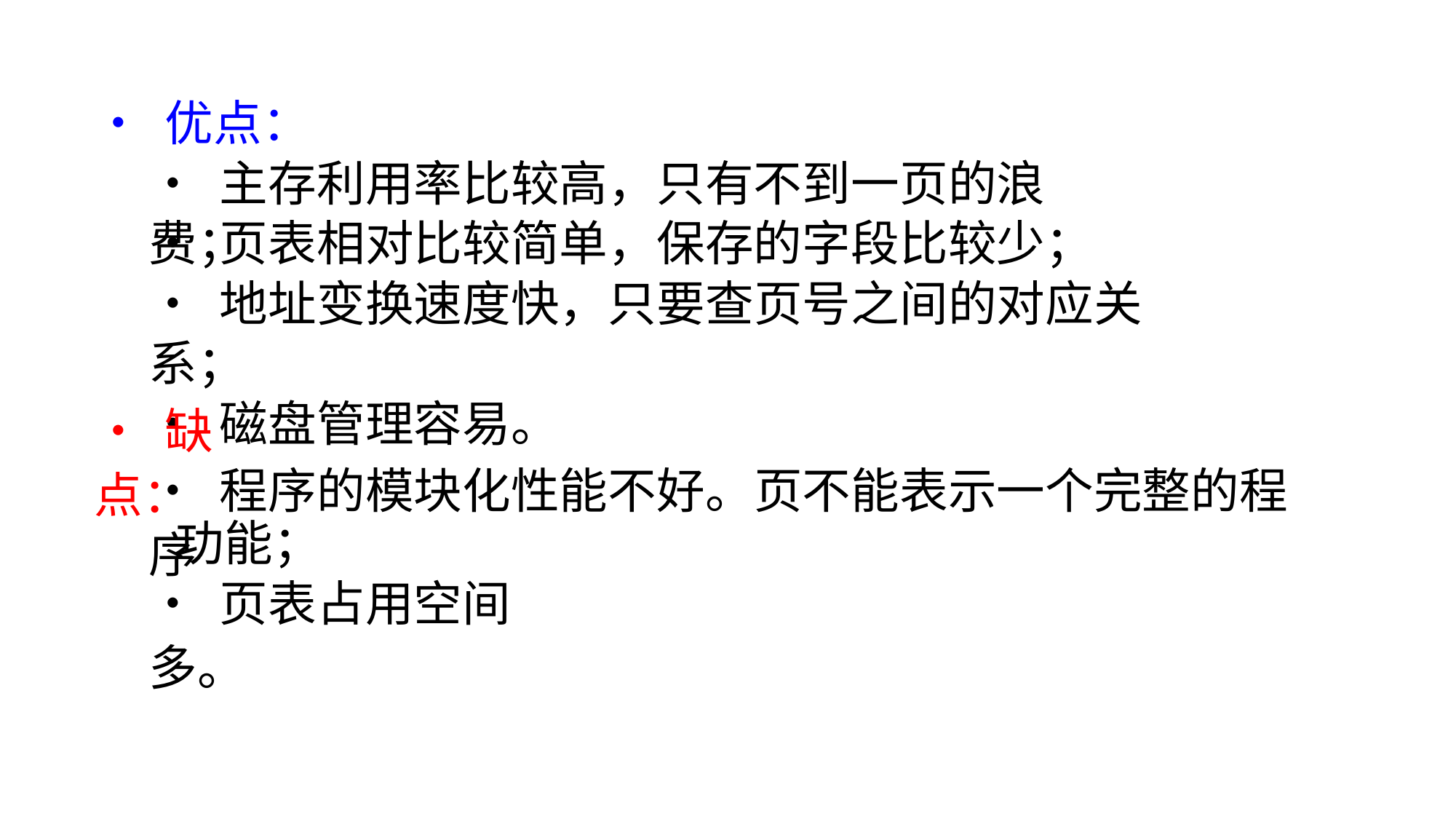

• 优点：
• 主存利用率比较高，只有不到一页的浪费；
• 页表相对比较简单，保存的字段比较少；
• 地址变换速度快，只要查页号之间的对应关系；
• 磁盘管理容易。
• 缺点：
• 程序的模块化性能不好。页不能表示一个完整的程序
功能；
• 页表占用空间多。